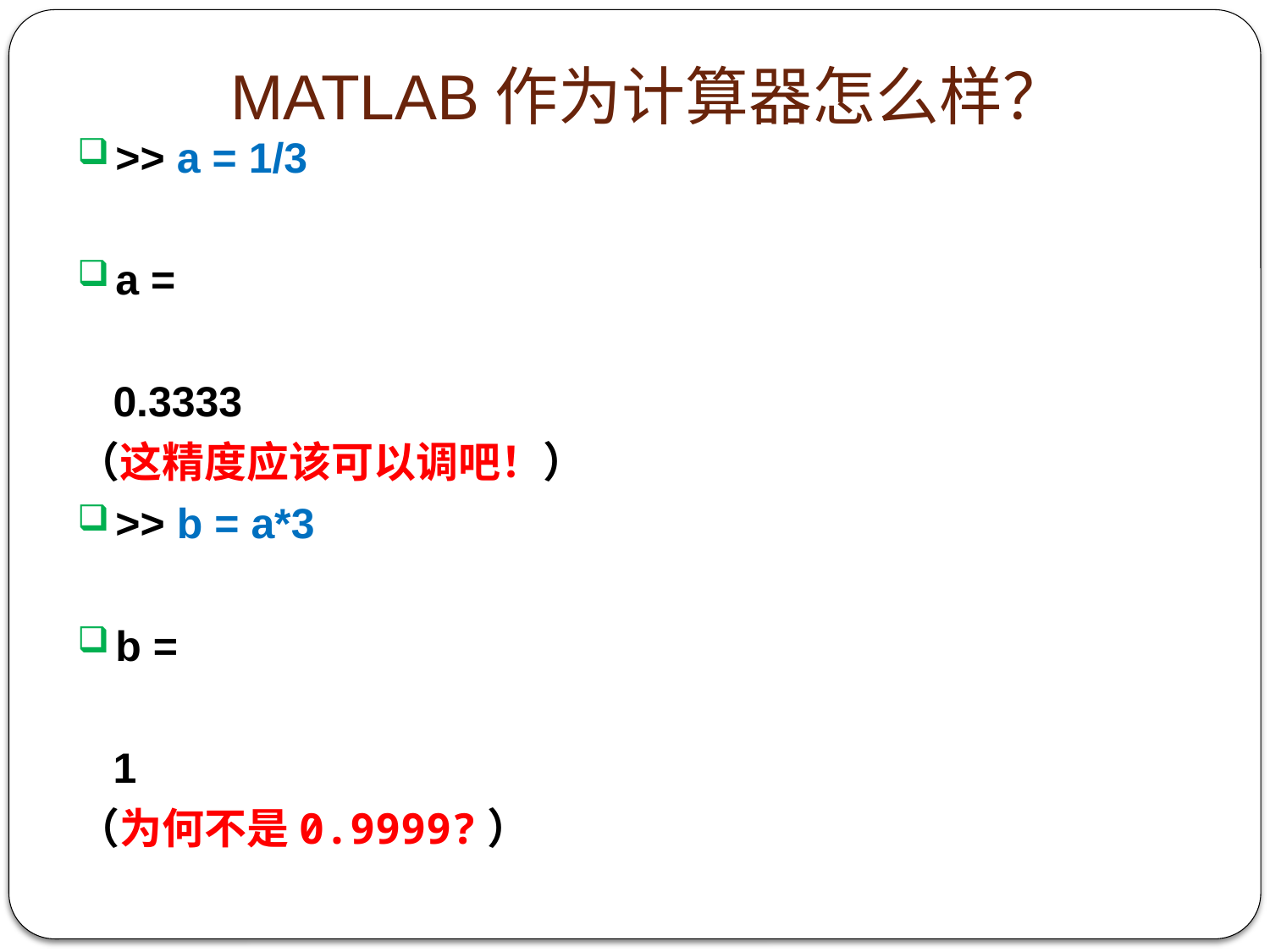

# MATLAB作为计算器怎么样？
>> a = 1/3

a =

   0.3333
（这精度应该可以调吧！）
>> b = a*3

b =

   1
（为何不是0.9999?）